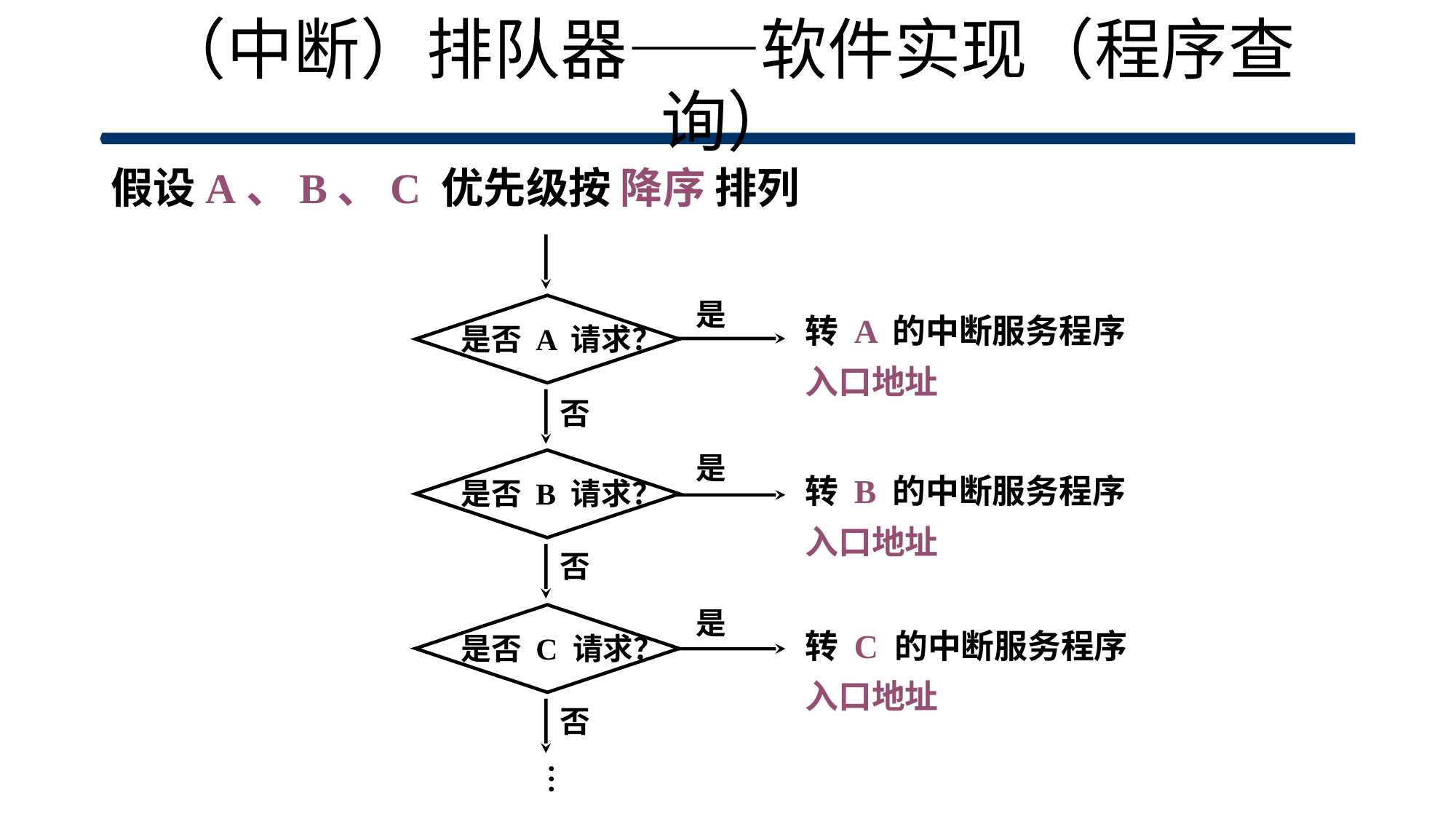

# （中断）排队器——软件实现（程序查询）
假设A、B、C 优先级按 降序 排列

是

是否 A 请求？
转 A 的中断服务程序
入口地址

否

是

是否 B 请求？
转 B 的中断服务程序
入口地址
否

是

是否 C 请求？
转 C 的中断服务程序
入口地址
否

…